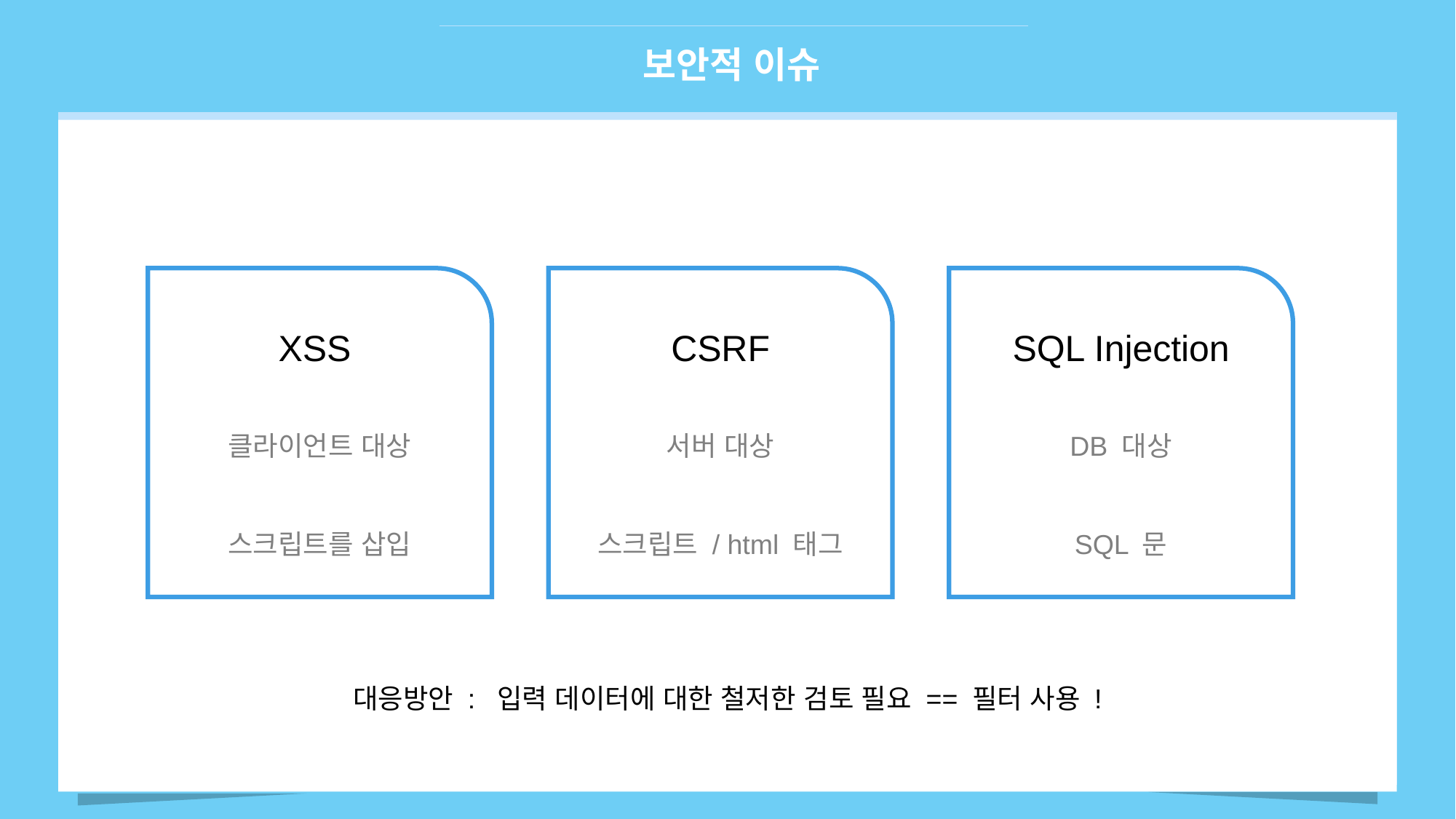

보안적 이슈

XSS

클라이언트 대상

스크립트를 삽입
CSRF

서버 대상

스크립트 / html 태그
SQL Injection

DB 대상

SQL 문
대응방안 :  입력 데이터에 대한 철저한 검토 필요 == 필터 사용 !